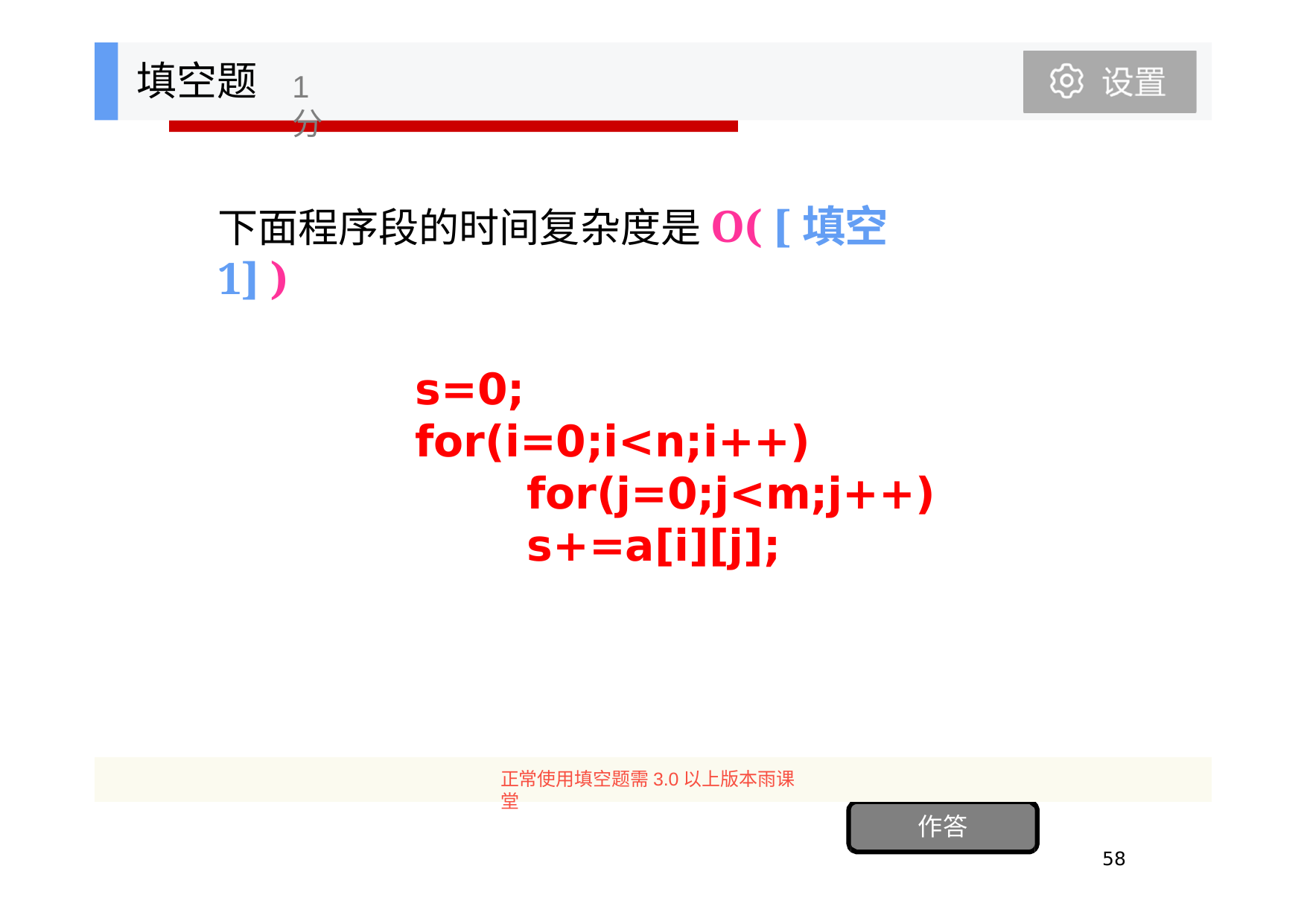

填空题
1分

# 下面程序段的时间复杂度是O( [填空1] )
s=0;
for(i=0;i<n;i++)  for(j=0;j<m;j++)
s+=a[i][j];

正常使用填空题需3.0以上版本雨课堂

作答
58